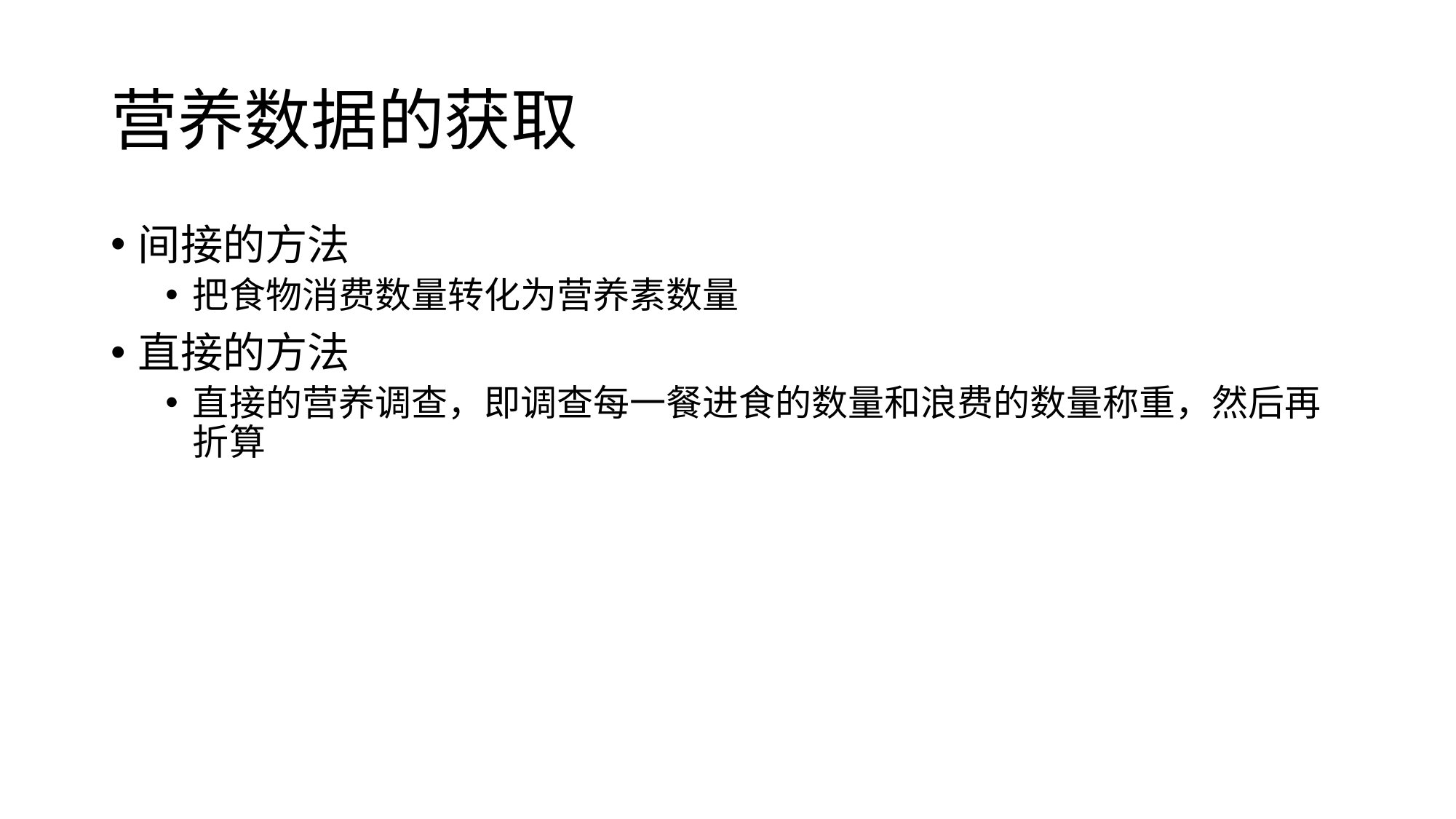

# 营养数据的获取
间接的方法
把食物消费数量转化为营养素数量
直接的方法
直接的营养调查，即调查每一餐进食的数量和浪费的数量称重，然后再折算